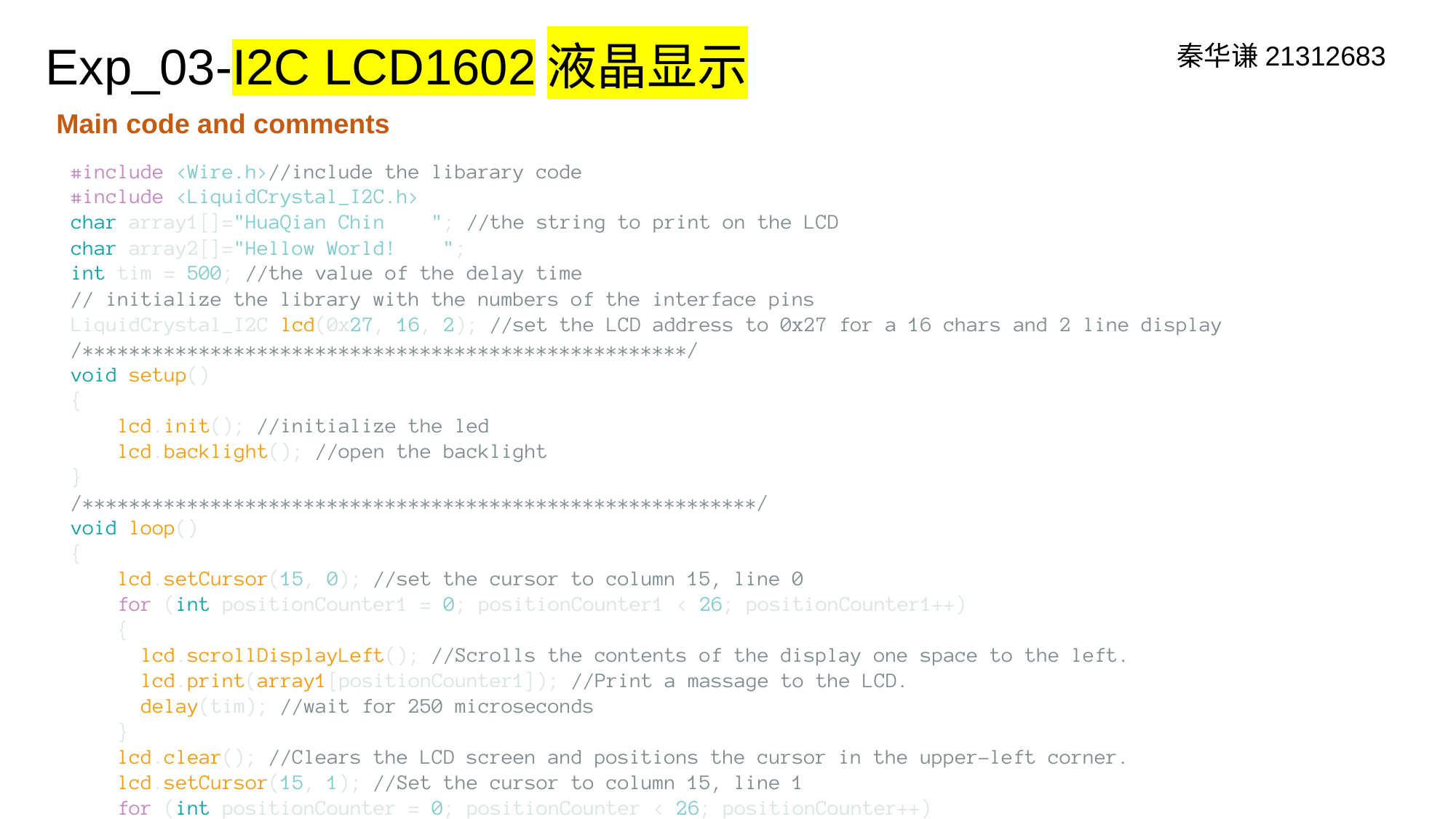

Exp_03-I2C LCD1602液晶显示
秦华谦21312683
Main code and comments
#include <Wire.h>//include the libarary code
#include <LiquidCrystal_I2C.h>
char array1[]="HuaQian Chin    "; //the string to print on the LCD
char array2[]="Hellow World!    ";
int tim = 500; //the value of the delay time
// initialize the library with the numbers of the interface pins
LiquidCrystal_I2C lcd(0x27, 16, 2); //set the LCD address to 0x27 for a 16 chars and 2 line display
/****************************************************/
void setup()
{
    lcd.init(); //initialize the led
    lcd.backlight(); //open the backlight
}
/**********************************************************/
void loop()
{
    lcd.setCursor(15, 0); //set the cursor to column 15, line 0
    for (int positionCounter1 = 0; positionCounter1 < 26; positionCounter1++)
    {
      lcd.scrollDisplayLeft(); //Scrolls the contents of the display one space to the left.
      lcd.print(array1[positionCounter1]); //Print a massage to the LCD.
      delay(tim); //wait for 250 microseconds
    }
    lcd.clear(); //Clears the LCD screen and positions the cursor in the upper-left corner.
    lcd.setCursor(15, 1); //Set the cursor to column 15, line 1
    for (int positionCounter = 0; positionCounter < 26; positionCounter++)
    {
      lcd.scrollDisplayLeft(); //Scrolls the contents of the display one space to the left.
      lcd.print(array2[positionCounter]); //Print a message to the LCD.
      delay(tim); //wait for 250 microseconds
    }
    lcd.clear(); //Clears the LCD screen and positions the cursor in the upper-left corner.
}